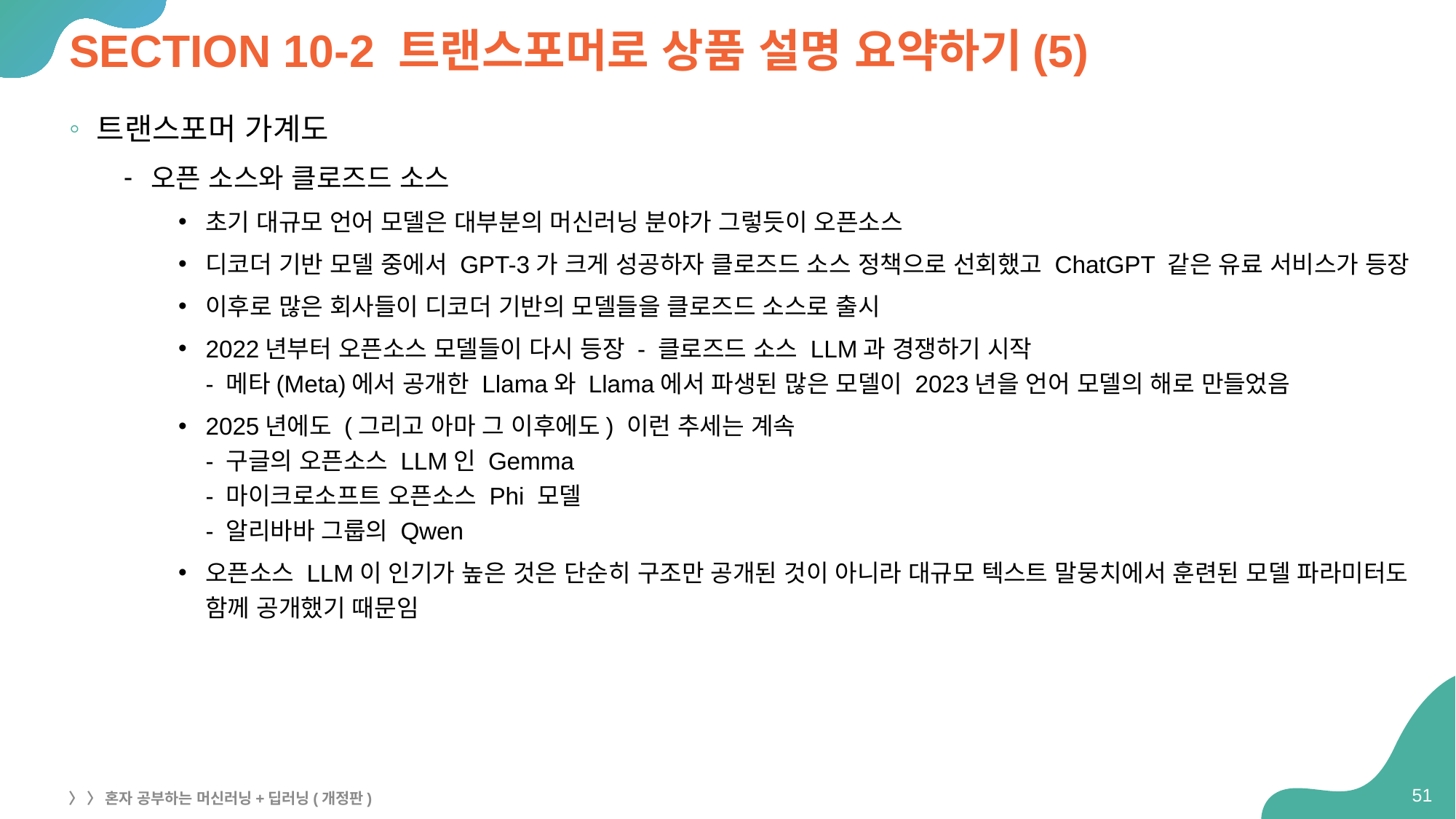

# SECTION 10-2 트랜스포머로 상품 설명 요약하기(5)
트랜스포머 가계도
오픈 소스와 클로즈드 소스
초기 대규모 언어 모델은 대부분의 머신러닝 분야가 그렇듯이 오픈소스
디코더 기반 모델 중에서 GPT-3가 크게 성공하자 클로즈드 소스 정책으로 선회했고 ChatGPT 같은 유료 서비스가 등장
이후로 많은 회사들이 디코더 기반의 모델들을 클로즈드 소스로 출시
2022년부터 오픈소스 모델들이 다시 등장 - 클로즈드 소스 LLM과 경쟁하기 시작
- 메타(Meta)에서 공개한 Llama와 Llama에서 파생된 많은 모델이 2023년을 언어 모델의 해로 만들었음
2025년에도 (그리고 아마 그 이후에도) 이런 추세는 계속
- 구글의 오픈소스 LLM인 Gemma
- 마이크로소프트 오픈소스 Phi 모델
- 알리바바 그룹의 Qwen
오픈소스 LLM이 인기가 높은 것은 단순히 구조만 공개된 것이 아니라 대규모 텍스트 말뭉치에서 훈련된 모델 파라미터도 함께 공개했기 때문임
51
〉 〉 혼자 공부하는 머신러닝+딥러닝(개정판)